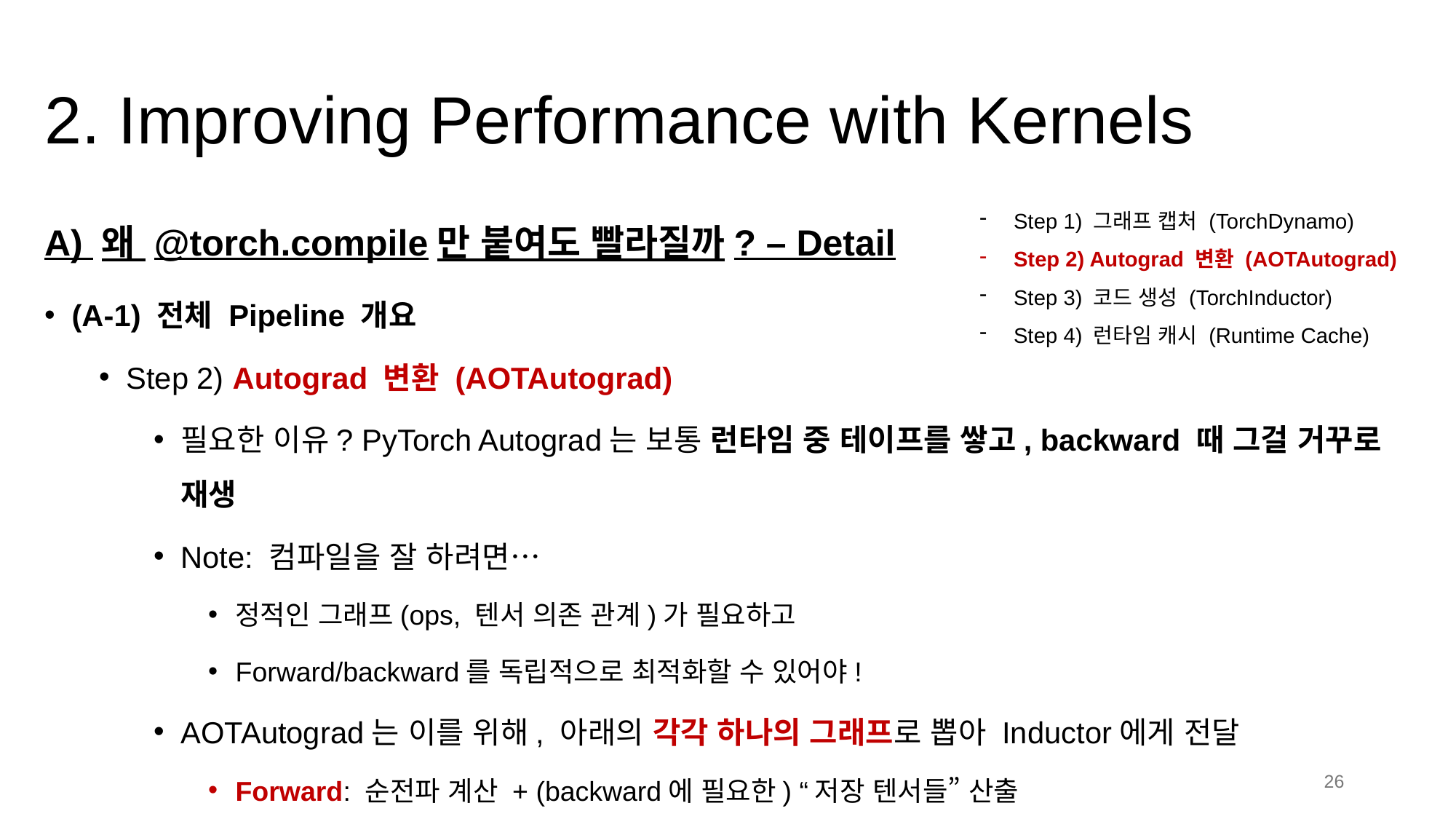

# 2. Improving Performance with Kernels
Step 1) 그래프 캡처 (TorchDynamo)
Step 2) Autograd 변환 (AOTAutograd)
Step 3) 코드 생성 (TorchInductor)
Step 4) 런타임 캐시 (Runtime Cache)
A) 왜 @torch.compile만 붙여도 빨라질까? – Detail
(A-1) 전체 Pipeline 개요
Step 2) Autograd 변환 (AOTAutograd)
필요한 이유? PyTorch Autograd는 보통 런타임 중 테이프를 쌓고, backward 때 그걸 거꾸로 재생
Note: 컴파일을 잘 하려면…
정적인 그래프(ops, 텐서 의존 관계)가 필요하고
Forward/backward를 독립적으로 최적화할 수 있어야!
AOTAutograd는 이를 위해, 아래의 각각 하나의 그래프로 뽑아 Inductor에게 전달
Forward: 순전파 계산 + (backward에 필요한) “저장 텐서들” 산출
Backward: v = ∂L/∂y가 들어오면 VJP(vector-Jacobian product)로 ∂L/∂x, ∂L/∂θ를 계산
26